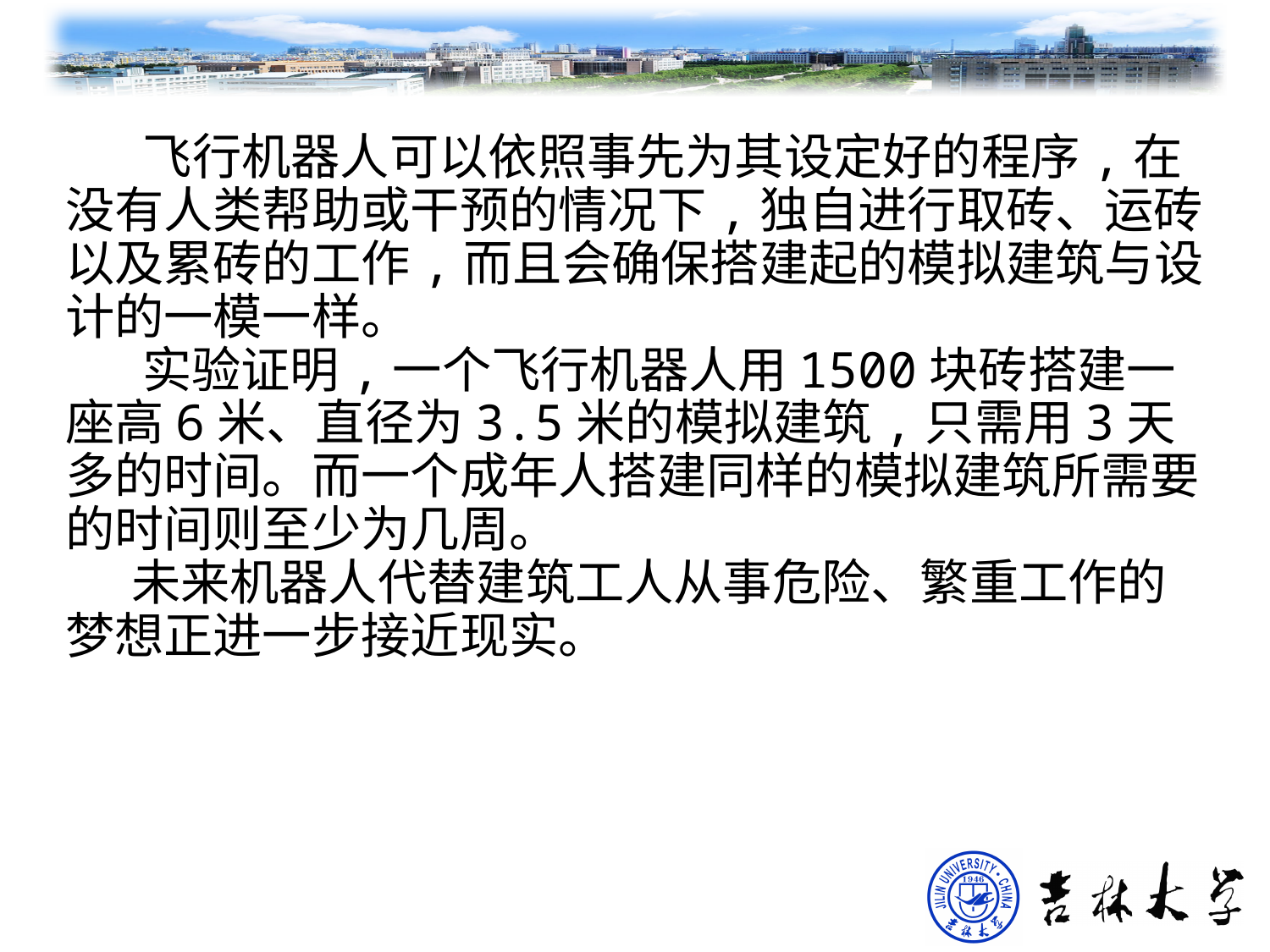

飞行机器人可以依照事先为其设定好的程序,在没有人类帮助或干预的情况下,独自进行取砖、运砖以及累砖的工作,而且会确保搭建起的模拟建筑与设计的一模一样。
       实验证明,一个飞行机器人用1500块砖搭建一座高6米、直径为3.5米的模拟建筑,只需用3天多的时间。而一个成年人搭建同样的模拟建筑所需要的时间则至少为几周。
      未来机器人代替建筑工人从事危险、繁重工作的梦想正进一步接近现实。